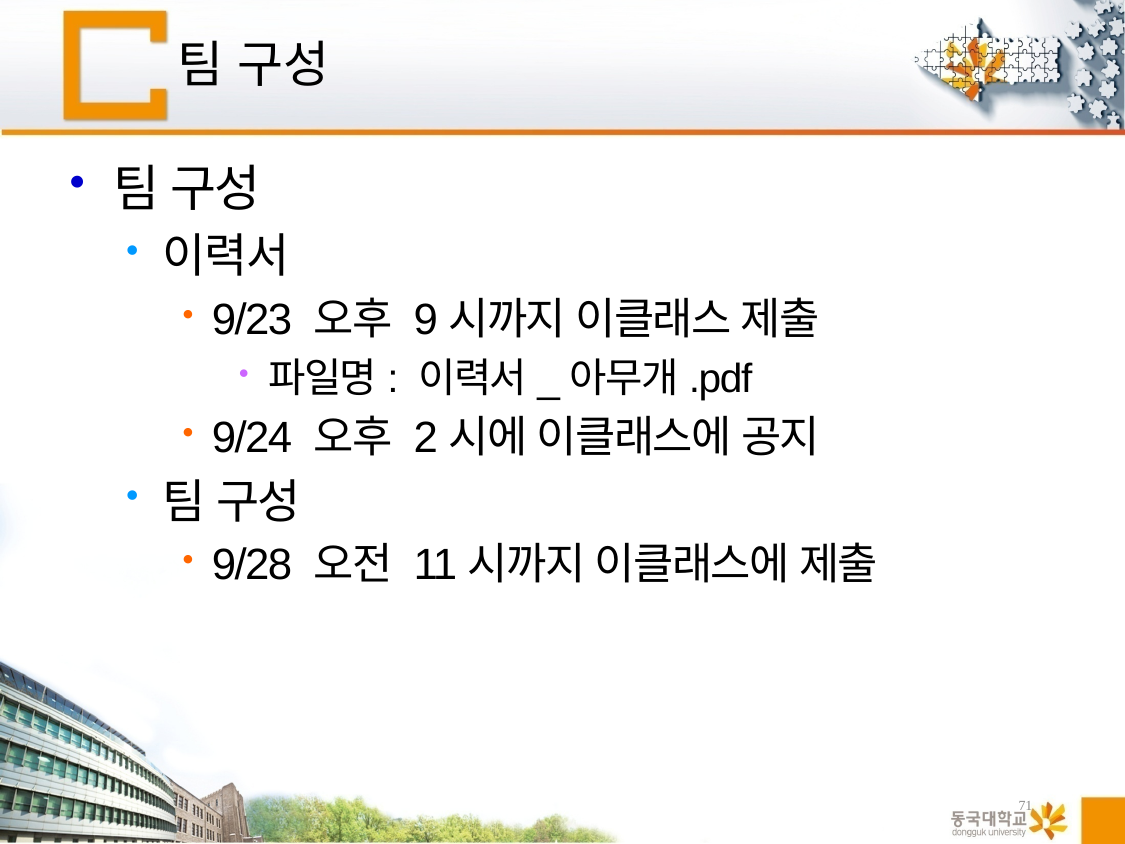

# 팀 구성
팀 구성
이력서
9/23 오후 9시까지 이클래스 제출
파일명: 이력서_아무개.pdf
9/24 오후 2시에 이클래스에 공지
팀 구성
9/28 오전 11시까지 이클래스에 제출

71